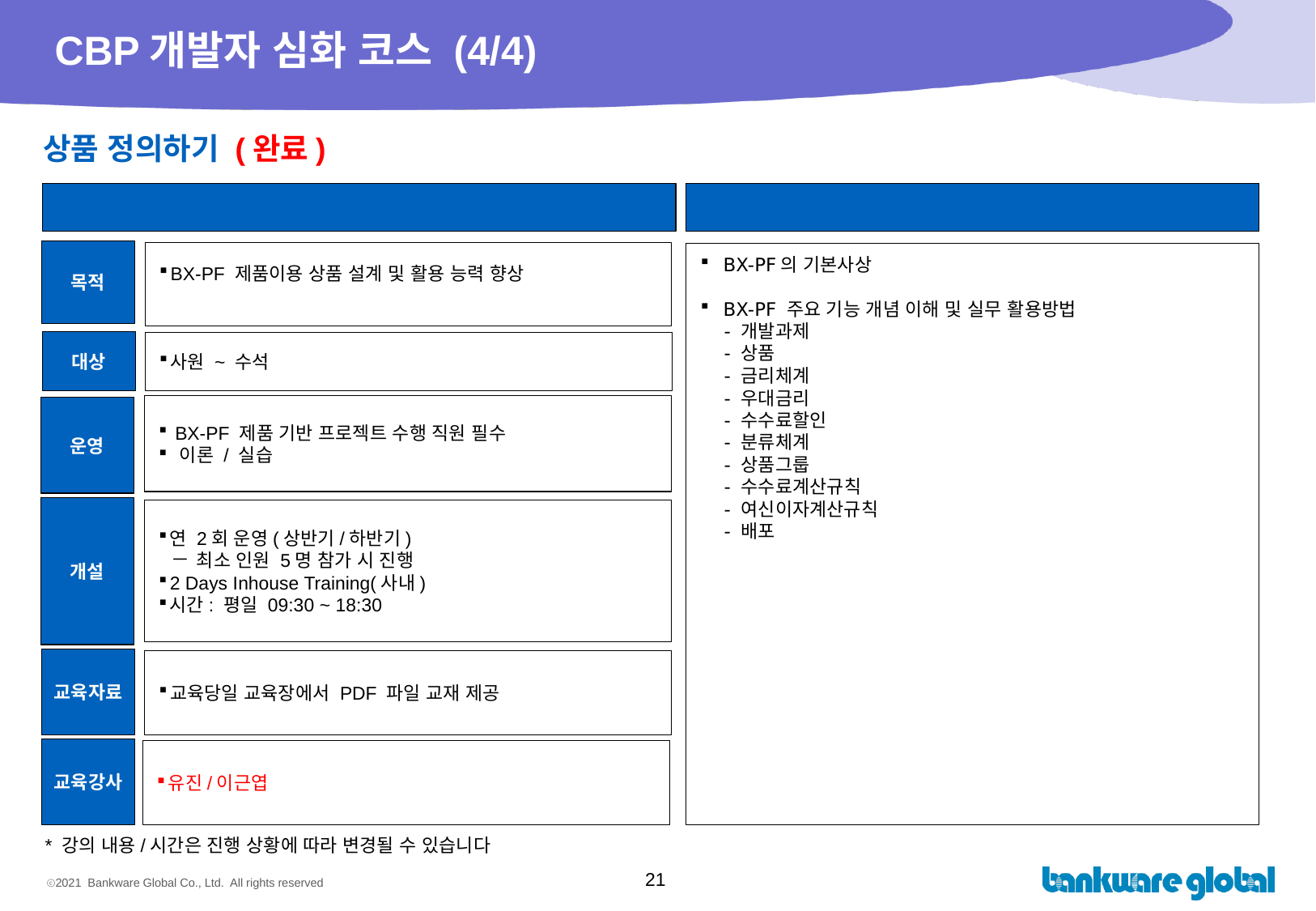

# CBP개발자 심화 코스 (4/4)
상품 정의하기 (완료)
과정 개요
교육 내용(기본 안)
목적
BX-PF 제품이용 상품 설계 및 활용 능력 향상

BX-PF의 기본사상

BX-PF 주요 기능 개념 이해 및 실무 활용방법
    - 개발과제
    - 상품
    - 금리체계
    - 우대금리
    - 수수료할인
    - 분류체계
    - 상품그룹
    - 수수료계산규칙
    - 여신이자계산규칙
    - 배포

대상
사원 ~ 수석
 BX-PF 제품 기반 프로젝트 수행 직원 필수
 이론 / 실습
운영
개설
연 2회 운영(상반기/하반기)
최소 인원 5명 참가 시 진행
2 Days Inhouse Training(사내)
시간: 평일 09:30 ~ 18:30
교육자료
교육당일 교육장에서 PDF 파일 교재 제공
교육강사
유진/이근엽
* 강의 내용/시간은 진행 상황에 따라 변경될 수 있습니다